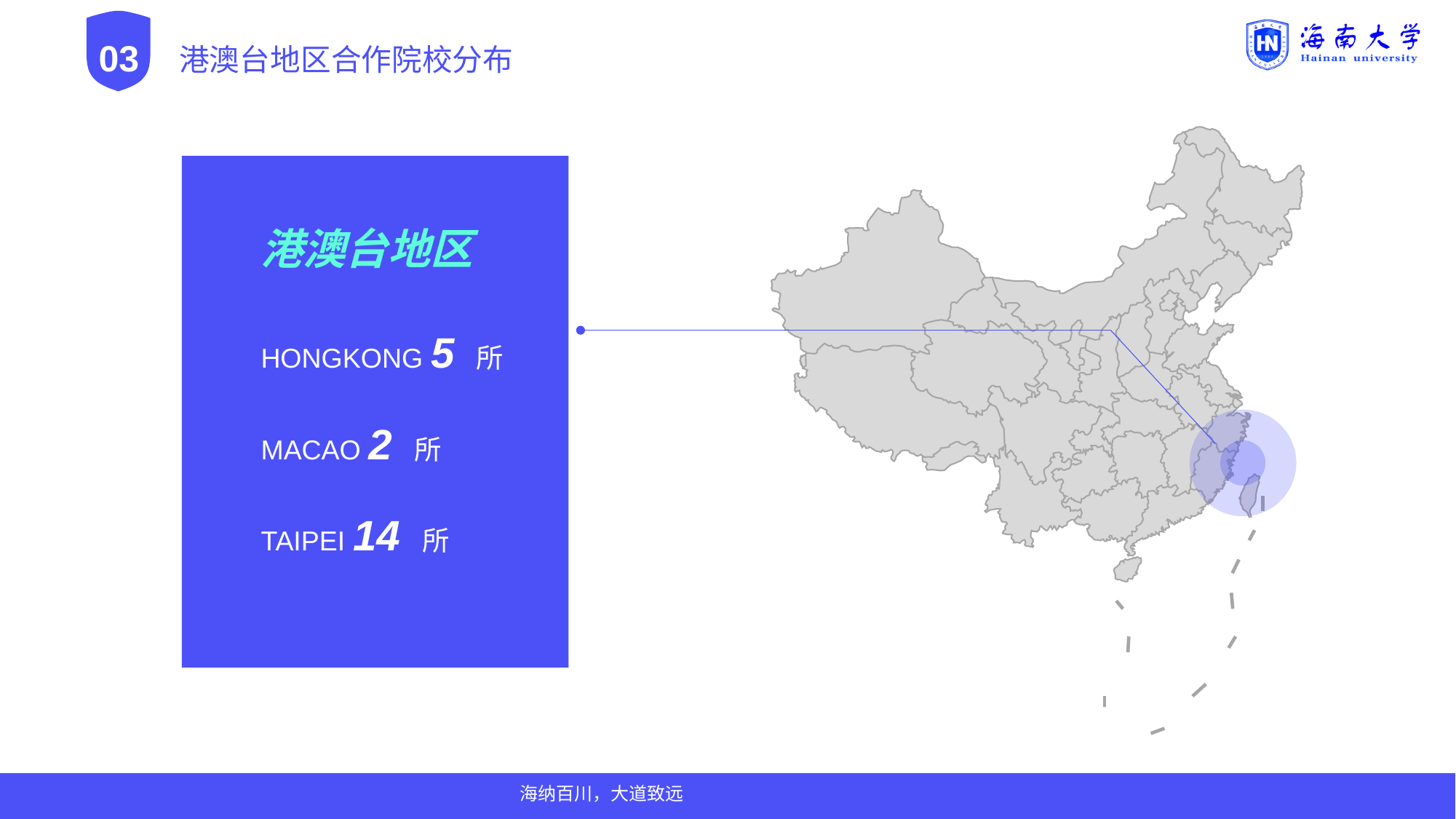

港澳台地区合作院校分布
03

港澳台地区
HONGKONG 5 所

MACAO 2 所

TAIPEI 14 所